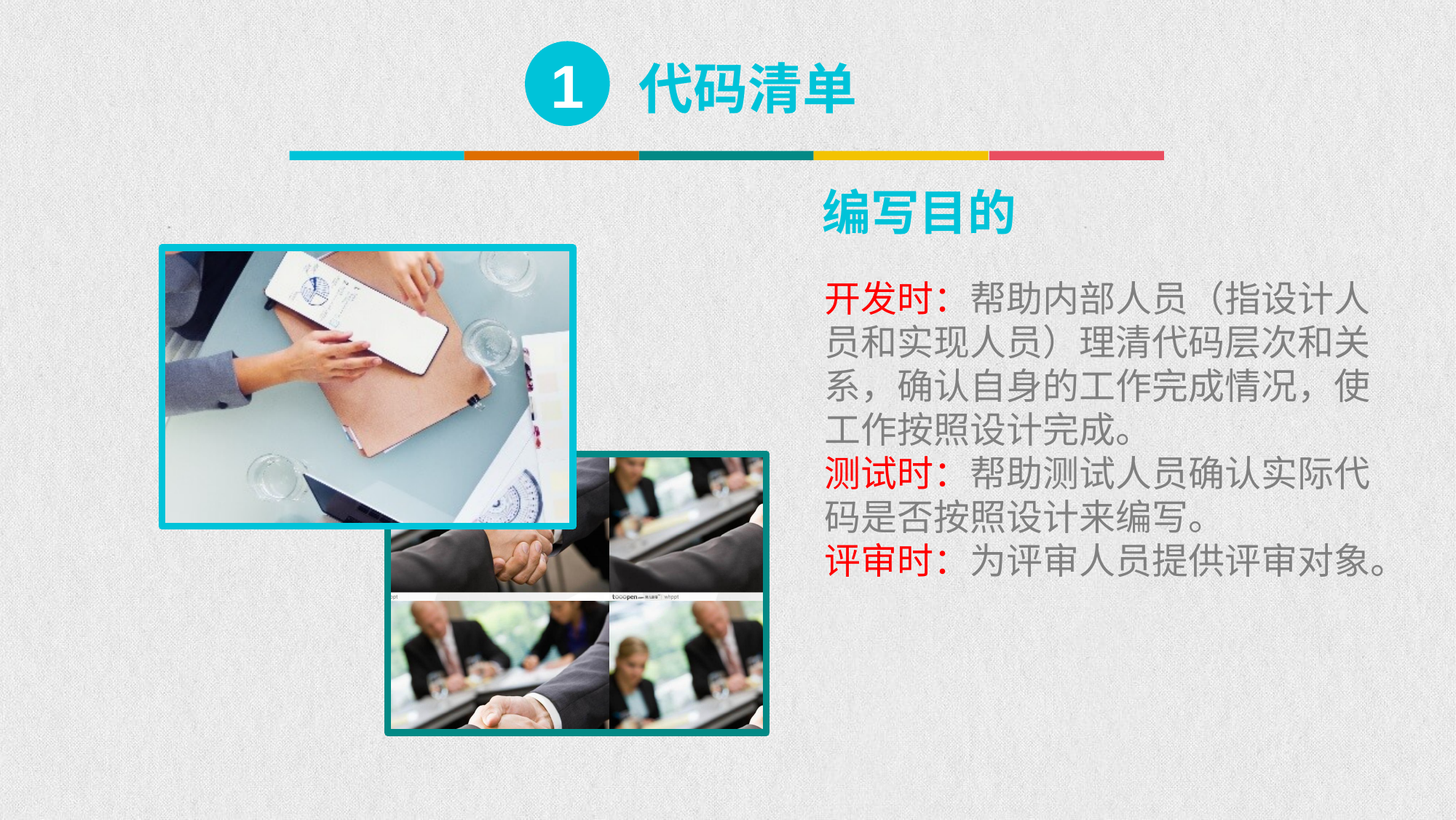

1
编写目的
代码清单

开发时：帮助内部人员（指设计人员和实现人员）理清代码层次和关系，确认自身的工作完成情况，使工作按照设计完成。
测试时：帮助测试人员确认实际代码是否按照设计来编写。
评审时：为评审人员提供评审对象。